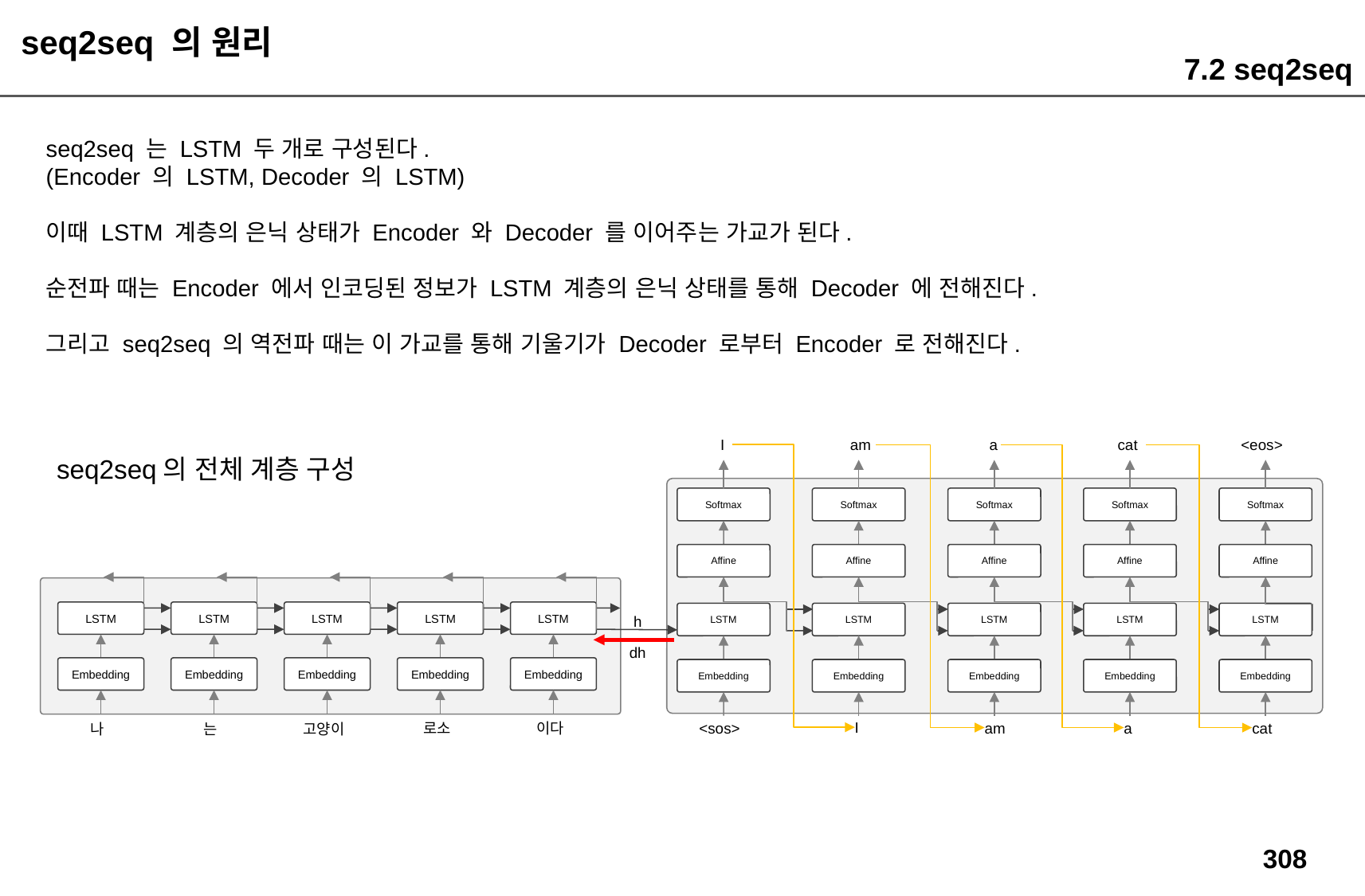

seq2seq 의 원리
7.2 seq2seq
seq2seq 는 LSTM 두 개로 구성된다.
(Encoder 의 LSTM, Decoder 의 LSTM)

이때 LSTM 계층의 은닉 상태가 Encoder 와 Decoder 를 이어주는 가교가 된다.

순전파 때는 Encoder 에서 인코딩된 정보가 LSTM 계층의 은닉 상태를 통해 Decoder 에 전해진다.

그리고 seq2seq 의 역전파 때는 이 가교를 통해 기울기가 Decoder 로부터 Encoder 로 전해진다.
I
am
a
cat
<eos>
seq2seq의 전체 계층 구성

Softmax
Softmax
Softmax
Softmax
Softmax

Affine
Affine
Affine
Affine
Affine

LSTM
LSTM
LSTM
LSTM
LSTM

LSTM
LSTM
LSTM
LSTM
LSTM

h

dh
Embedding
Embedding
Embedding
Embedding
Embedding
Embedding
Embedding
Embedding
Embedding
Embedding
이다
로소
는
고양이
나
I
am
a
cat
<sos>